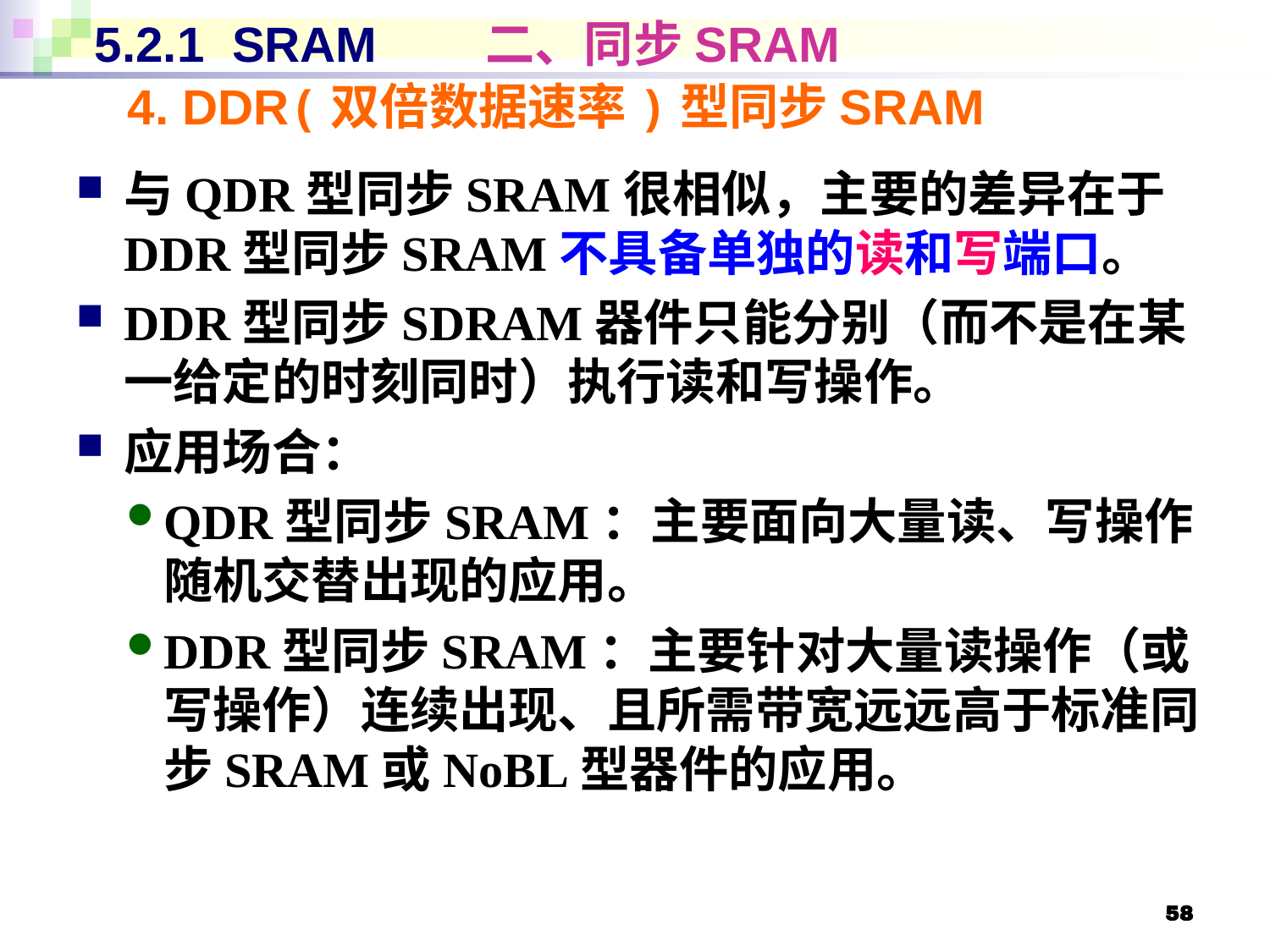

# 5.2.1  SRAM       二、同步SRAM
4. DDR(双倍数据速率)型同步SRAM
与QDR型同步SRAM很相似，主要的差异在于DDR型同步SRAM不具备单独的读和写端口。
DDR型同步SDRAM器件只能分别（而不是在某一给定的时刻同时）执行读和写操作。
应用场合：
QDR型同步SRAM：主要面向大量读、写操作随机交替出现的应用。
DDR型同步SRAM：主要针对大量读操作（或写操作）连续出现、且所需带宽远远高于标准同步SRAM或NoBL型器件的应用。
58